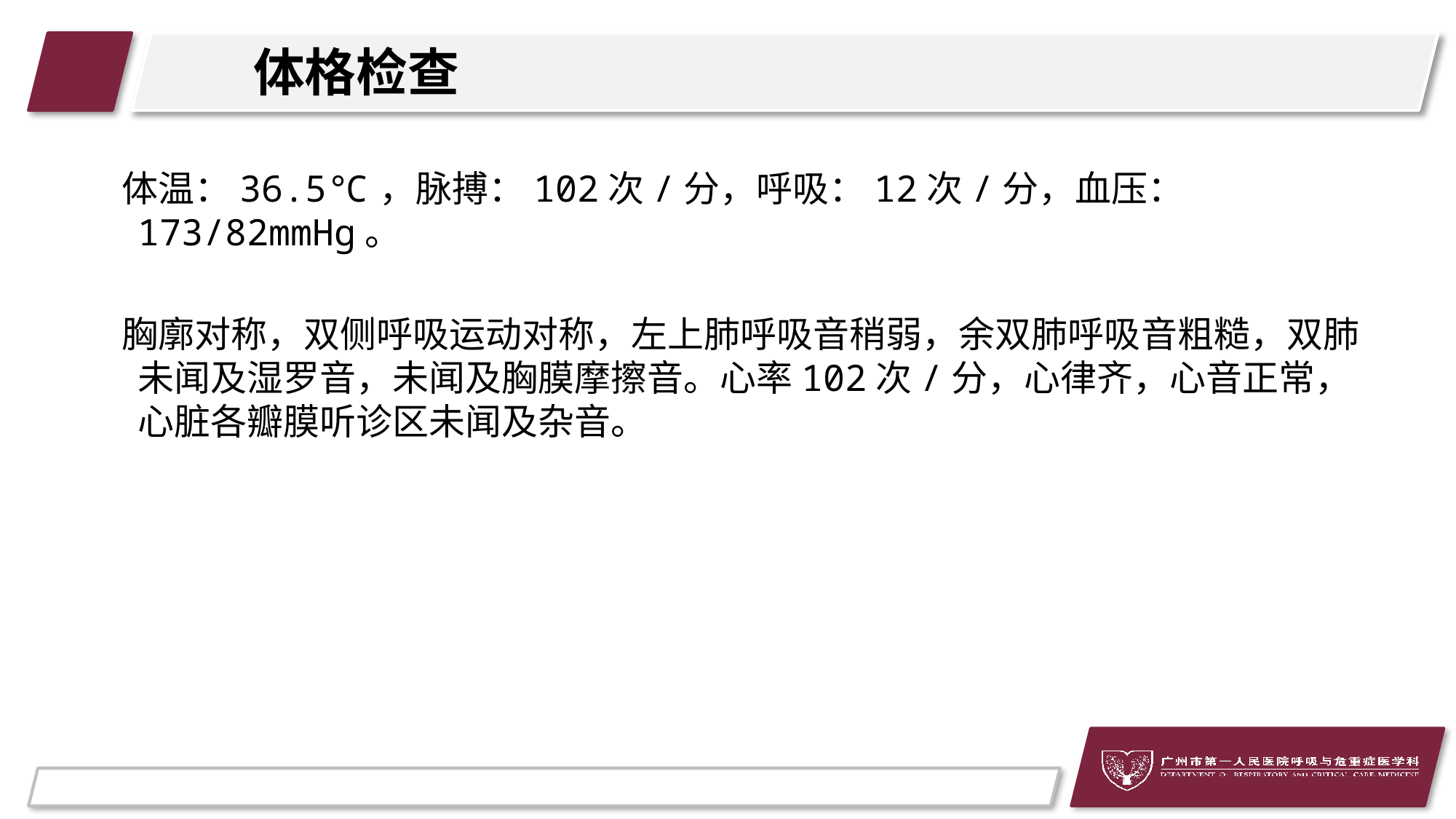

# 体格检查
  体温：36.5℃，脉搏：102次/分，呼吸：12次/分，血压：173/82mmHg。

  胸廓对称，双侧呼吸运动对称，左上肺呼吸音稍弱，余双肺呼吸音粗糙，双肺未闻及湿罗音，未闻及胸膜摩擦音。心率102次/分，心律齐，心音正常，心脏各瓣膜听诊区未闻及杂音。